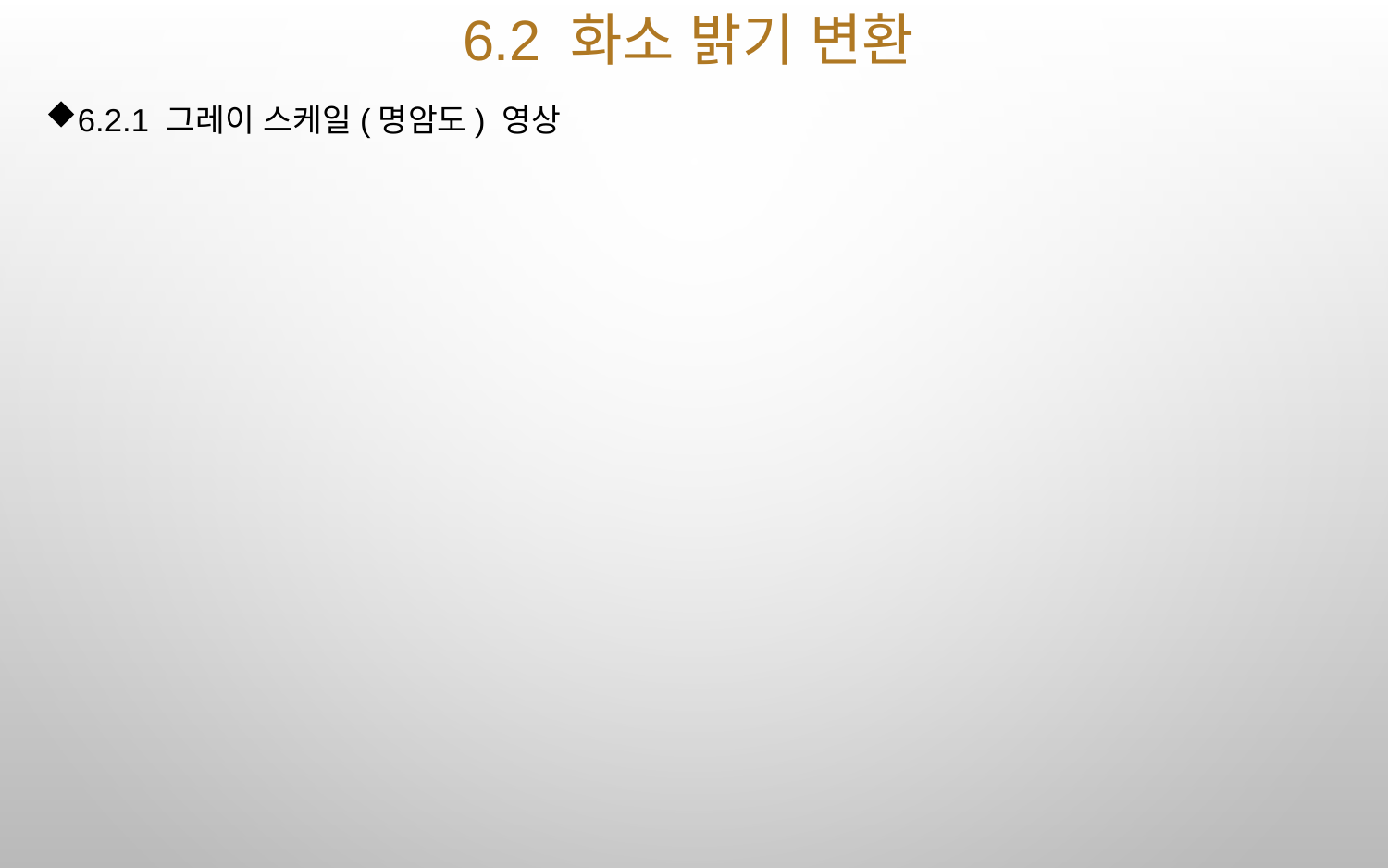

# 6.2 화소 밝기 변환
6.2.1 그레이 스케일(명암도) 영상